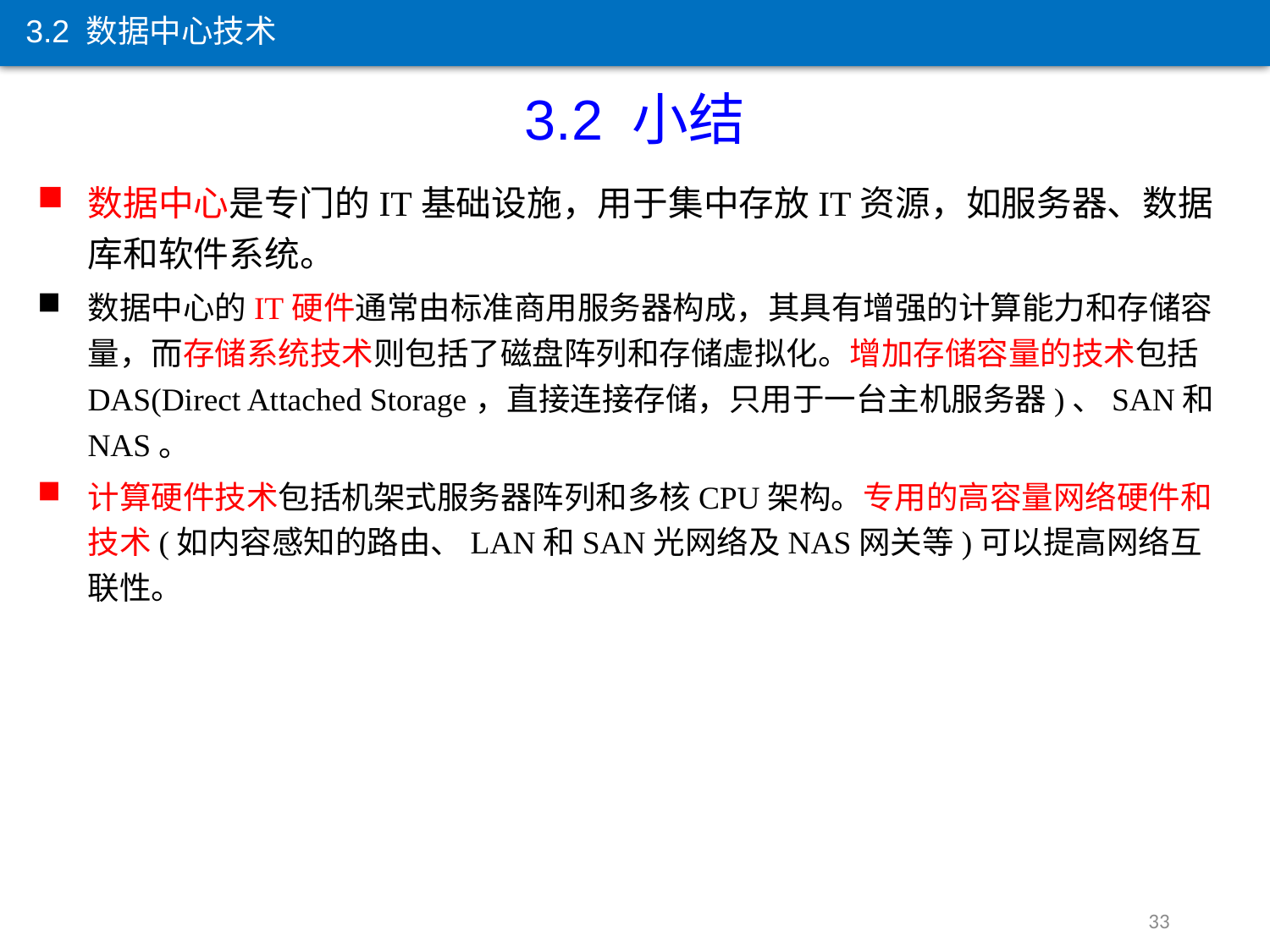

3.2 数据中心技术
3.2 小结
数据中心是专门的IT基础设施，用于集中存放IT资源，如服务器、数据库和软件系统。
数据中心的IT硬件通常由标准商用服务器构成，其具有增强的计算能力和存储容量，而存储系统技术则包括了磁盘阵列和存储虚拟化。增加存储容量的技术包括DAS(Direct Attached Storage，直接连接存储，只用于一台主机服务器)、SAN和NAS。
计算硬件技术包括机架式服务器阵列和多核CPU架构。专用的高容量网络硬件和技术(如内容感知的路由、LAN和SAN光网络及NAS网关等)可以提高网络互联性。
33